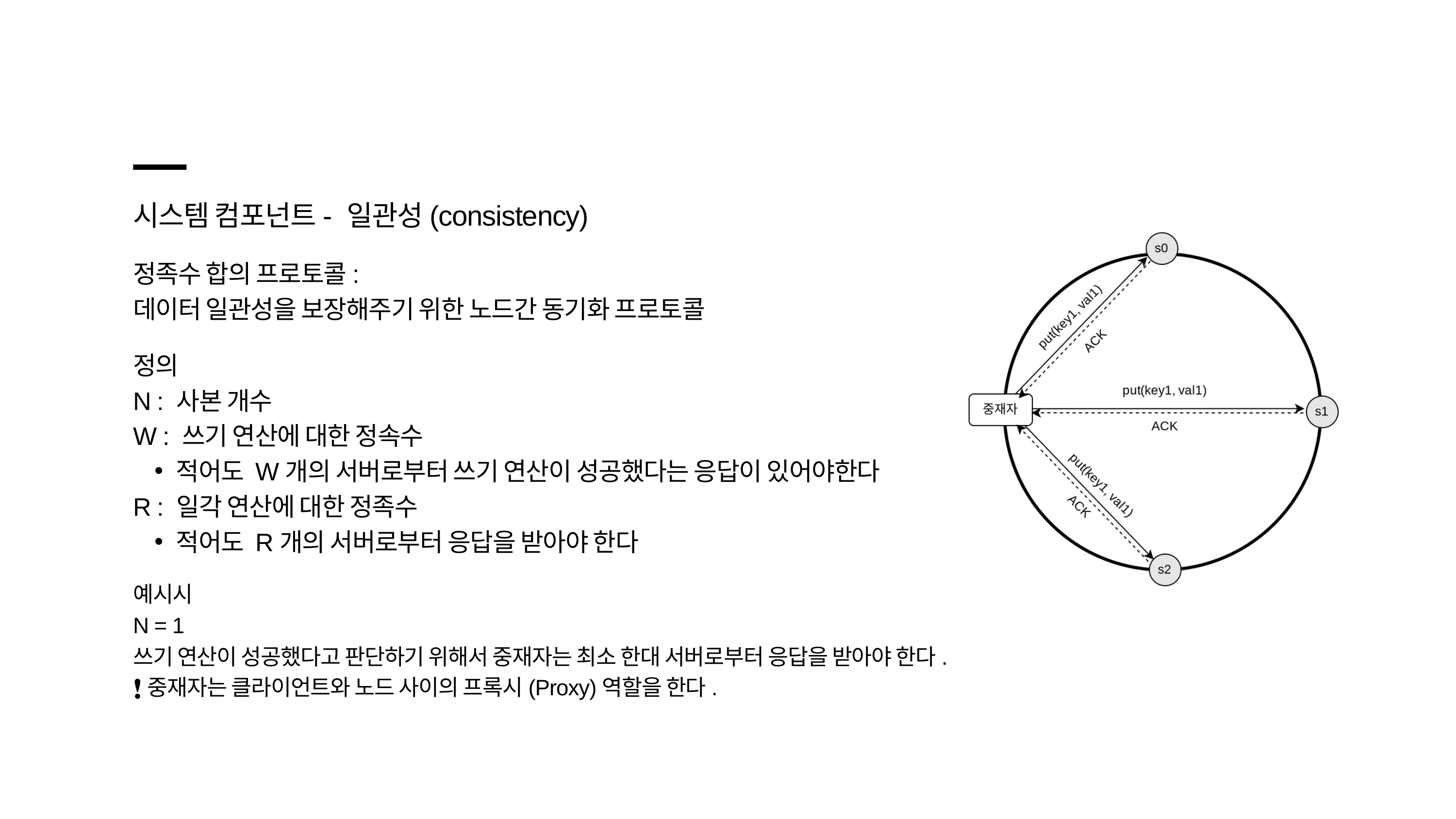

시스템 컴포넌트- 일관성(consistency)

정족수 합의 프로토콜:
데이터 일관성을 보장해주기 위한 노드간 동기화 프로토콜
정의
N : 사본 개수
W : 쓰기 연산에 대한 정속수
적어도 W개의 서버로부터 쓰기 연산이 성공했다는 응답이 있어야한다
R : 일각 연산에 대한 정족수
적어도 R개의 서버로부터 응답을 받아야 한다
예시시
N = 1
쓰기 연산이 성공했다고 판단하기 위해서 중재자는 최소 한대 서버로부터 응답을 받아야 한다.
❗중재자는 클라이언트와 노드 사이의 프록시(Proxy)역할을 한다.